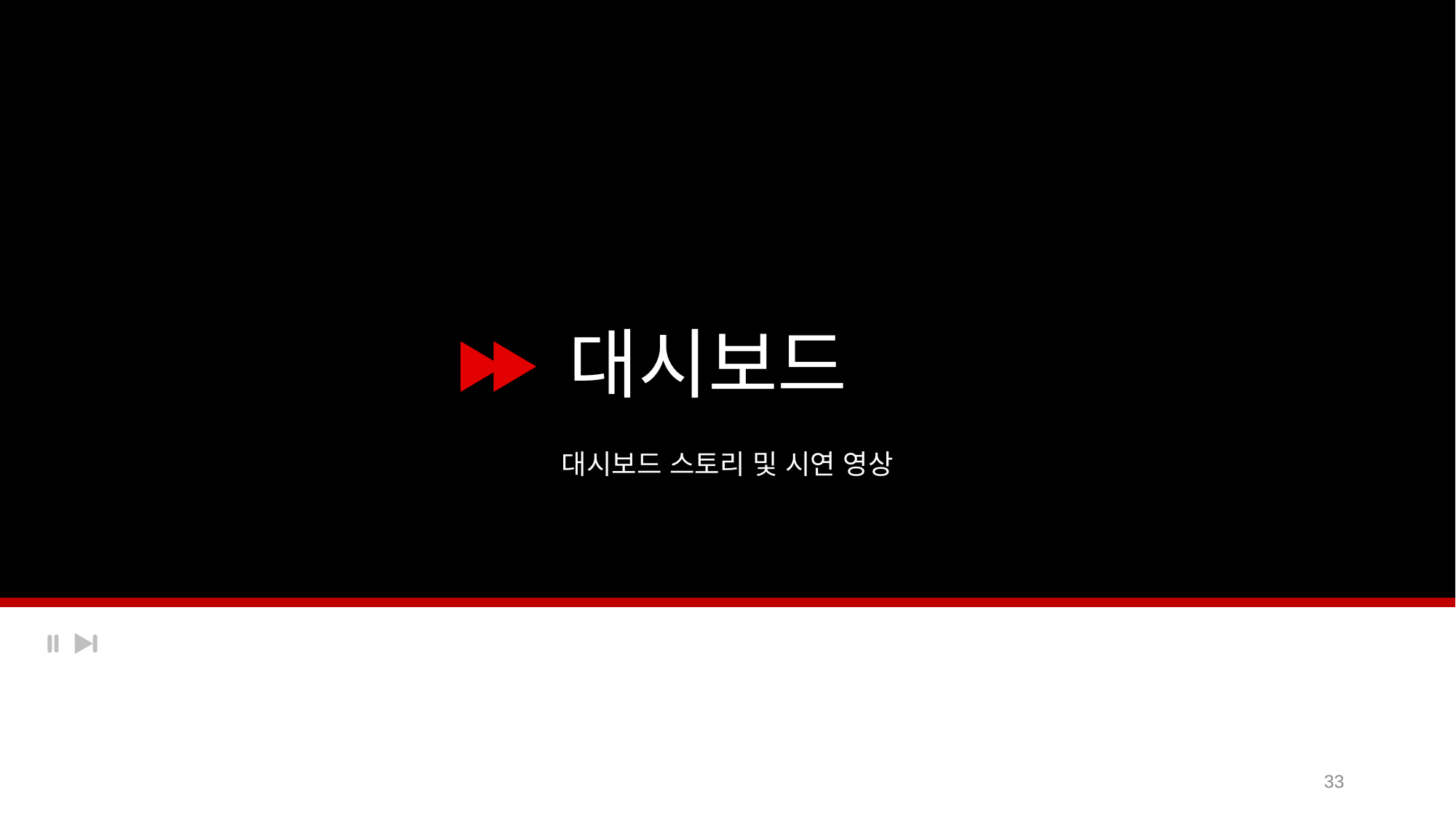

대시보드

대시보드 스토리 및 시연 영상

33